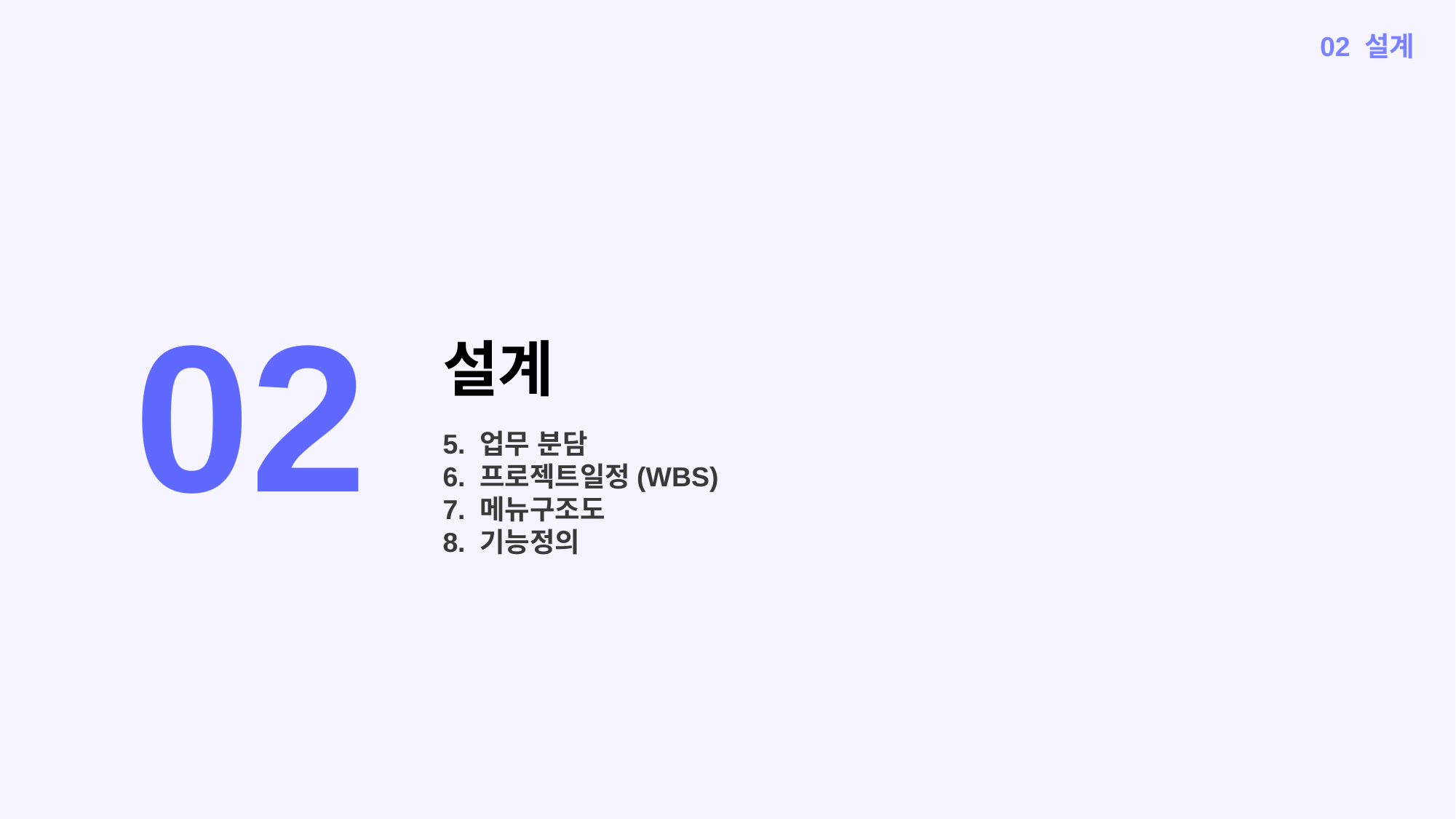

02 설계
02
설계
5. 업무 분담
6. 프로젝트일정(WBS)
7. 메뉴구조도
8. 기능정의